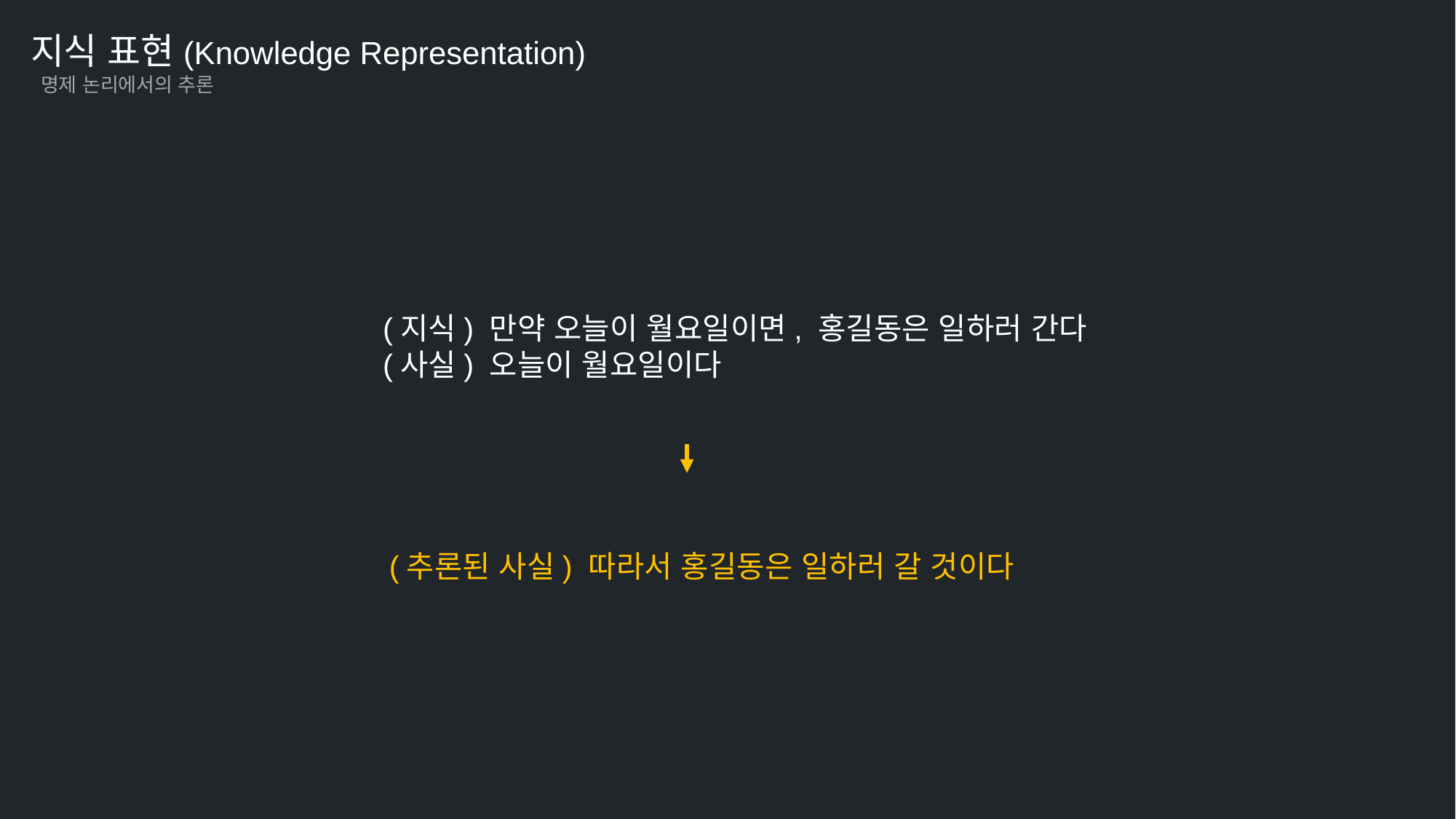

지식 표현(Knowledge Representation)
명제 논리에서의 추론
(지식) 만약 오늘이 월요일이면, 홍길동은 일하러 간다
(사실) 오늘이 월요일이다
(추론된 사실) 따라서 홍길동은 일하러 갈 것이다